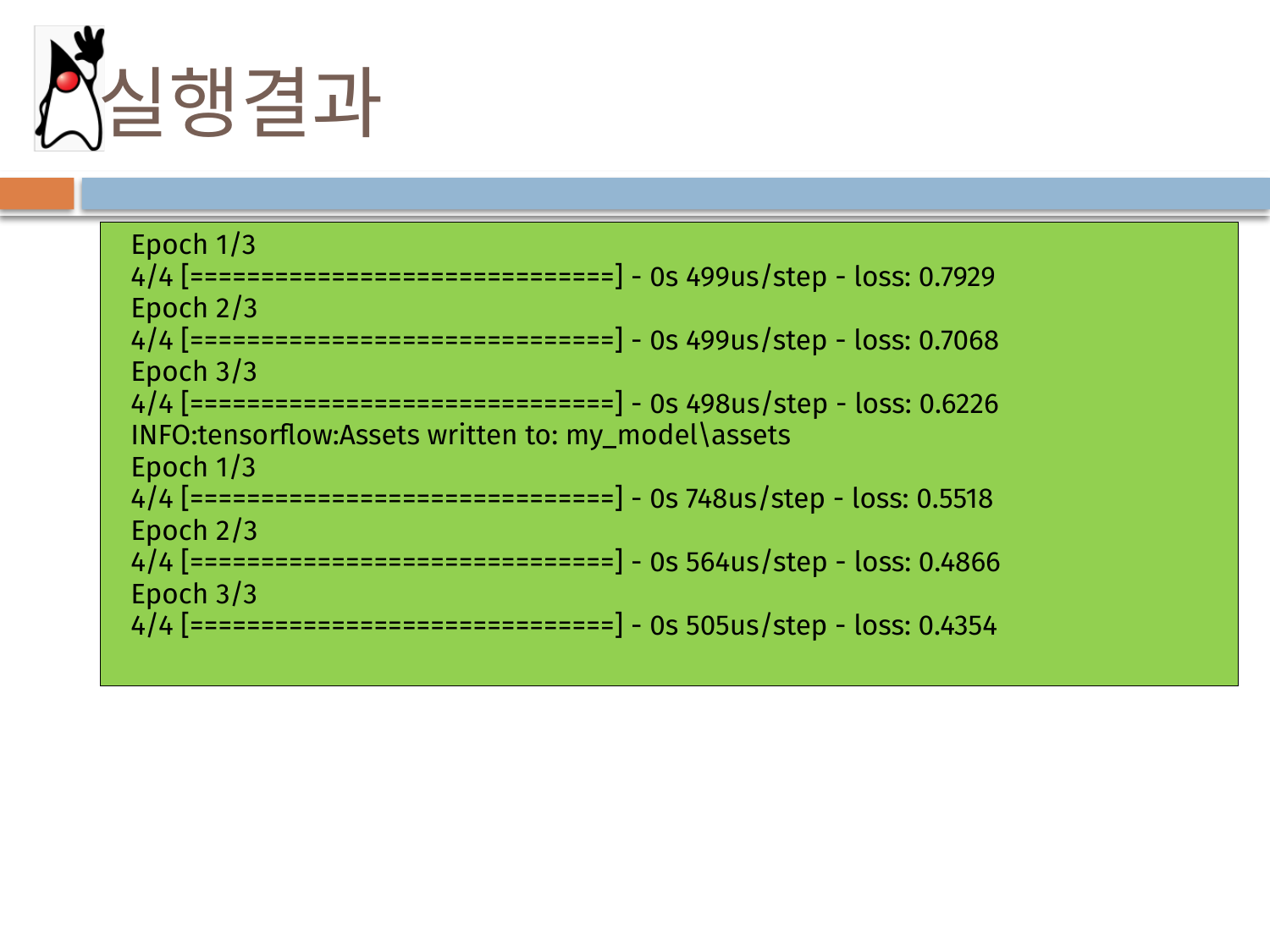

# 실행결과
Epoch 1/3
4/4 [==============================] - 0s 499us/step - loss: 0.7929
Epoch 2/3
4/4 [==============================] - 0s 499us/step - loss: 0.7068
Epoch 3/3
4/4 [==============================] - 0s 498us/step - loss: 0.6226
INFO:tensorflow:Assets written to: my_model\assets
Epoch 1/3
4/4 [==============================] - 0s 748us/step - loss: 0.5518
Epoch 2/3
4/4 [==============================] - 0s 564us/step - loss: 0.4866
Epoch 3/3
4/4 [==============================] - 0s 505us/step - loss: 0.4354